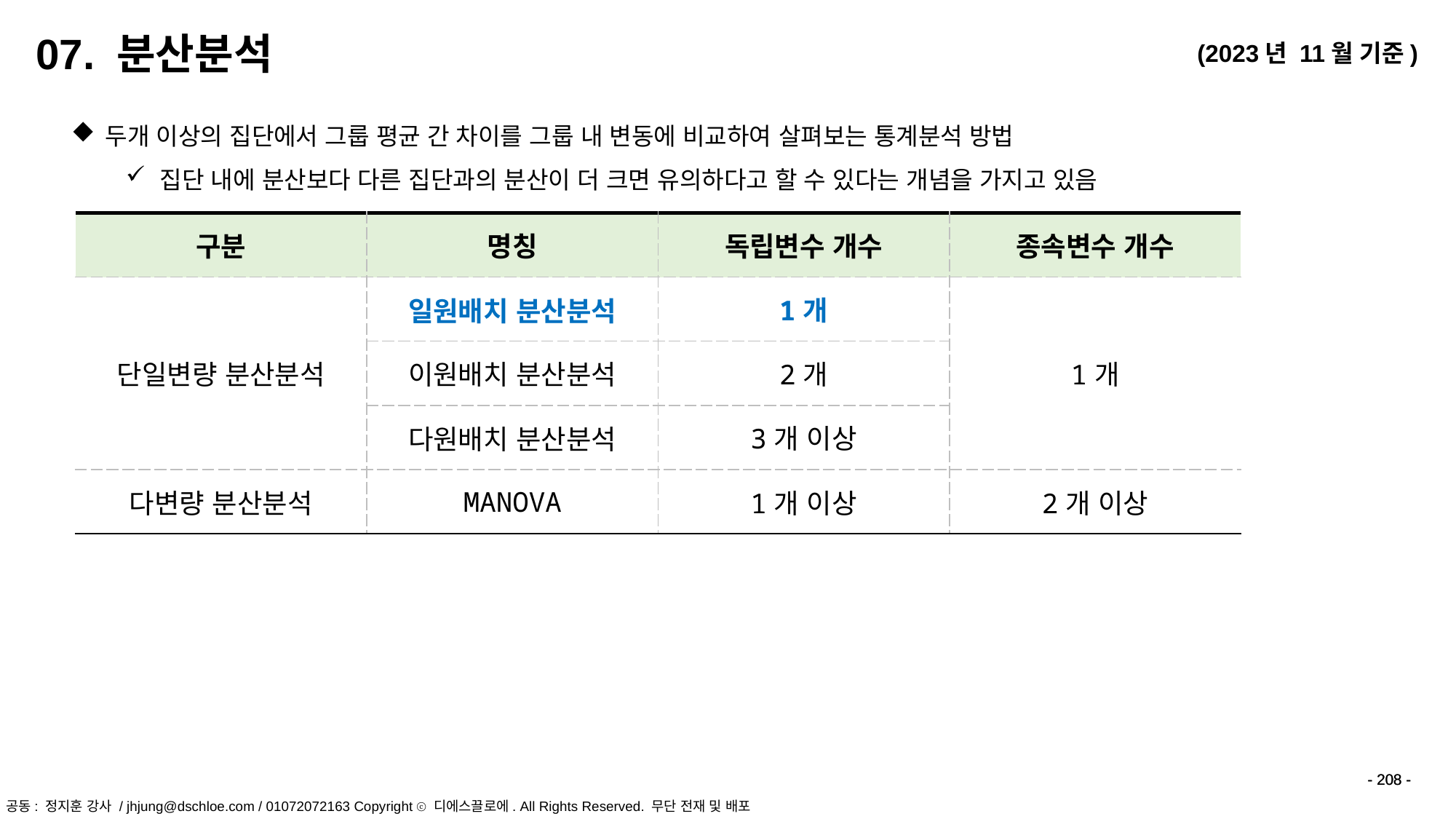

07. 분산분석
두개 이상의 집단에서 그룹 평균 간 차이를 그룹 내 변동에 비교하여 살펴보는 통계분석 방법
집단 내에 분산보다 다른 집단과의 분산이 더 크면 유의하다고 할 수 있다는 개념을 가지고 있음
| 구분 | 명칭 | 독립변수 개수 | 종속변수 개수 |
| --- | --- | --- | --- |
| 단일변량 분산분석 | 일원배치 분산분석 | 1개 | 1개 |
|  | 이원배치 분산분석 | 2개 |  |
|  | 다원배치 분산분석 | 3개 이상 |  |
| 다변량 분산분석 | MANOVA | 1개 이상 | 2개 이상 |
- 208 -